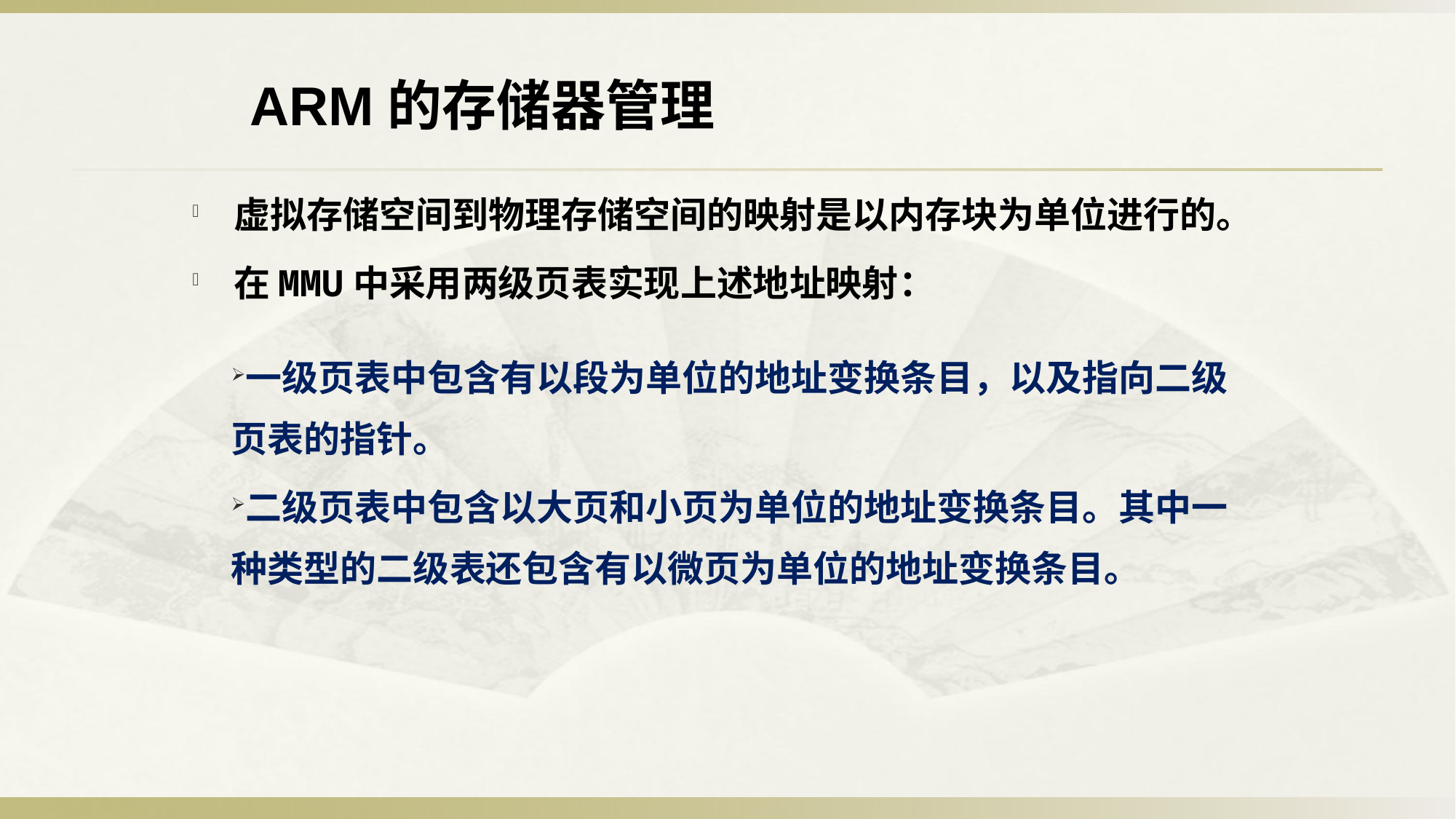

ARM的存储器管理
虚拟存储空间到物理存储空间的映射是以内存块为单位进行的。
在MMU中采用两级页表实现上述地址映射：
一级页表中包含有以段为单位的地址变换条目，以及指向二级页表的指针。
二级页表中包含以大页和小页为单位的地址变换条目。其中一种类型的二级表还包含有以微页为单位的地址变换条目。